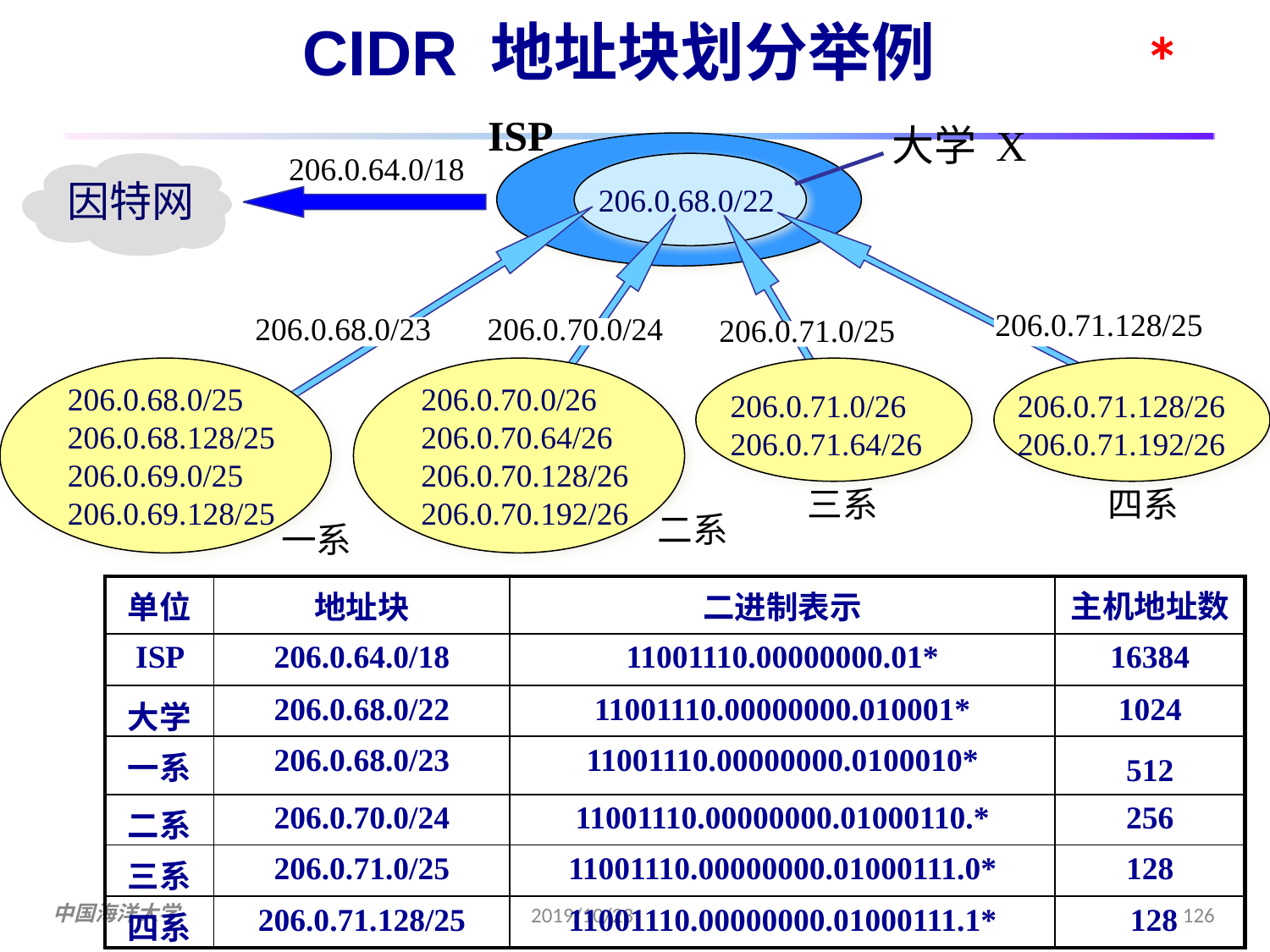

CIDR 地址块划分举例
*
ISP
大学 X

206.0.64.0/18

因特网
206.0.68.0/22

206.0.71.128/25
206.0.68.0/23
206.0.70.0/24
206.0.71.0/25

206.0.68.0/25
206.0.68.128/25
206.0.69.0/25
206.0.69.128/25
206.0.70.0/26
206.0.70.64/26
206.0.70.128/26
206.0.70.192/26
206.0.71.0/26
206.0.71.64/26
206.0.71.128/26
206.0.71.192/26
三系
四系
二系
一系
| 单位 | 地址块 | 二进制表示 | 主机地址数 |
| --- | --- | --- | --- |
| ISP | 206.0.64.0/18 | 11001110.00000000.01\* | 16384 |
| 大学 | 206.0.68.0/22 | 11001110.00000000.010001\* | 1024 |
| 一系 | 206.0.68.0/23 | 11001110.00000000.0100010\* | 512 |
| 二系 | 206.0.70.0/24 | 11001110.00000000.01000110.\* | 256 |
| 三系 | 206.0.71.0/25 | 11001110.00000000.01000111.0\* | 128 |
| 四系 | 206.0.71.128/25 | 11001110.00000000.01000111.1\* | 128 |